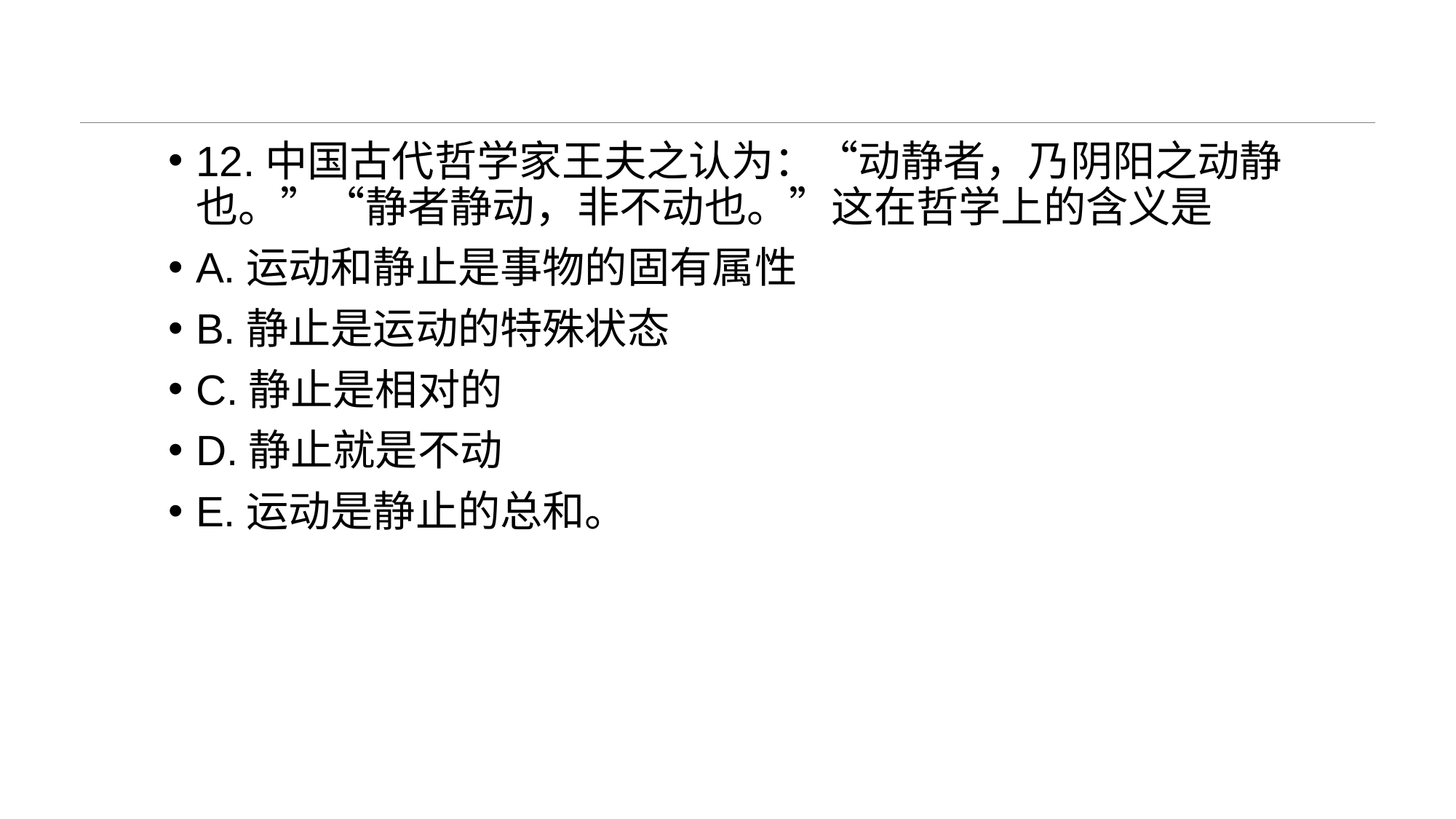

#
12.中国古代哲学家王夫之认为：“动静者，乃阴阳之动静也。”“静者静动，非不动也。”这在哲学上的含义是
A.运动和静止是事物的固有属性
B.静止是运动的特殊状态
C.静止是相对的
D.静止就是不动
E.运动是静止的总和。